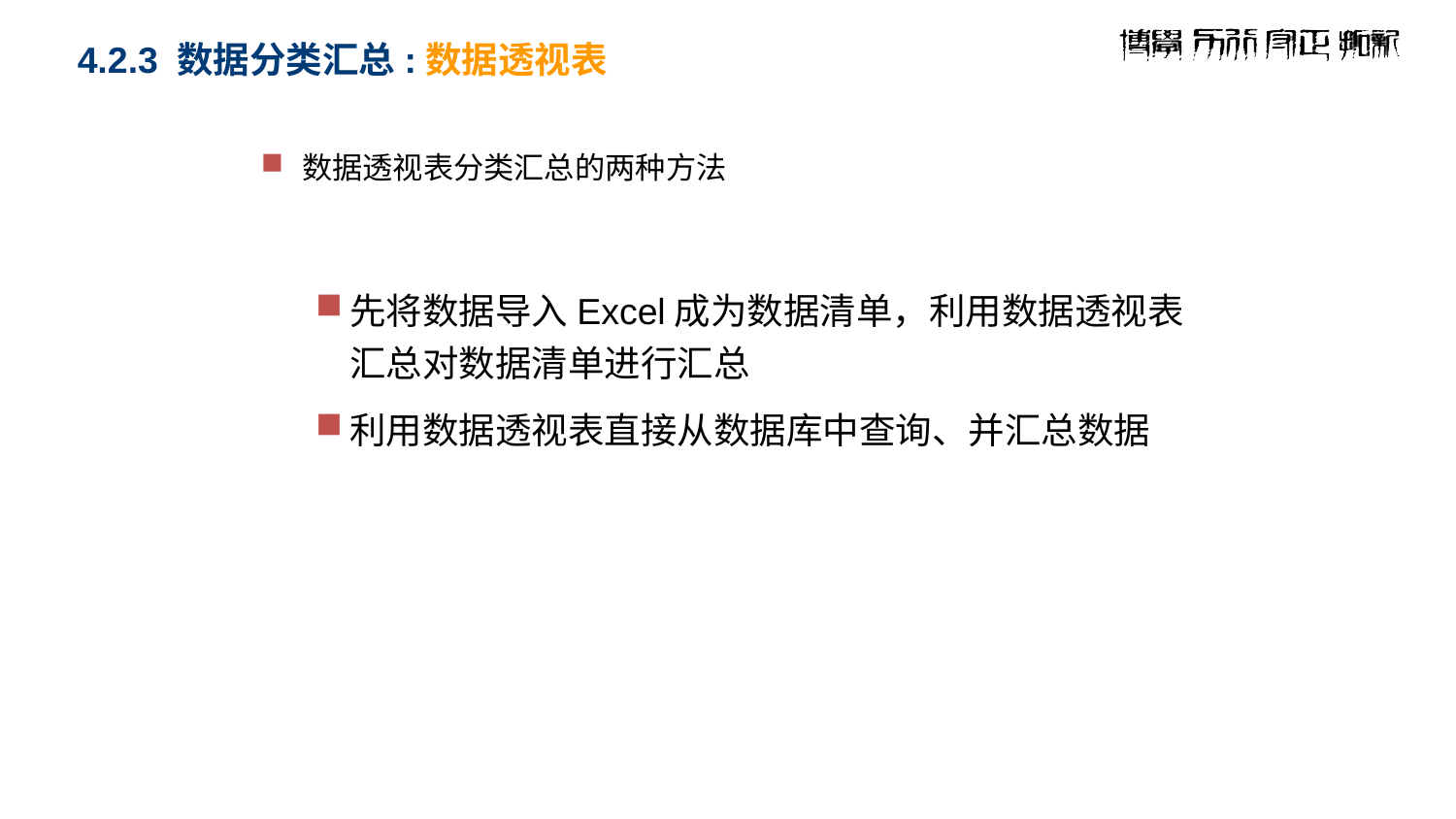

# 4.2.3 数据分类汇总:数据透视表
数据透视表分类汇总的两种方法

先将数据导入Excel成为数据清单，利用数据透视表汇总对数据清单进行汇总
利用数据透视表直接从数据库中查询、并汇总数据